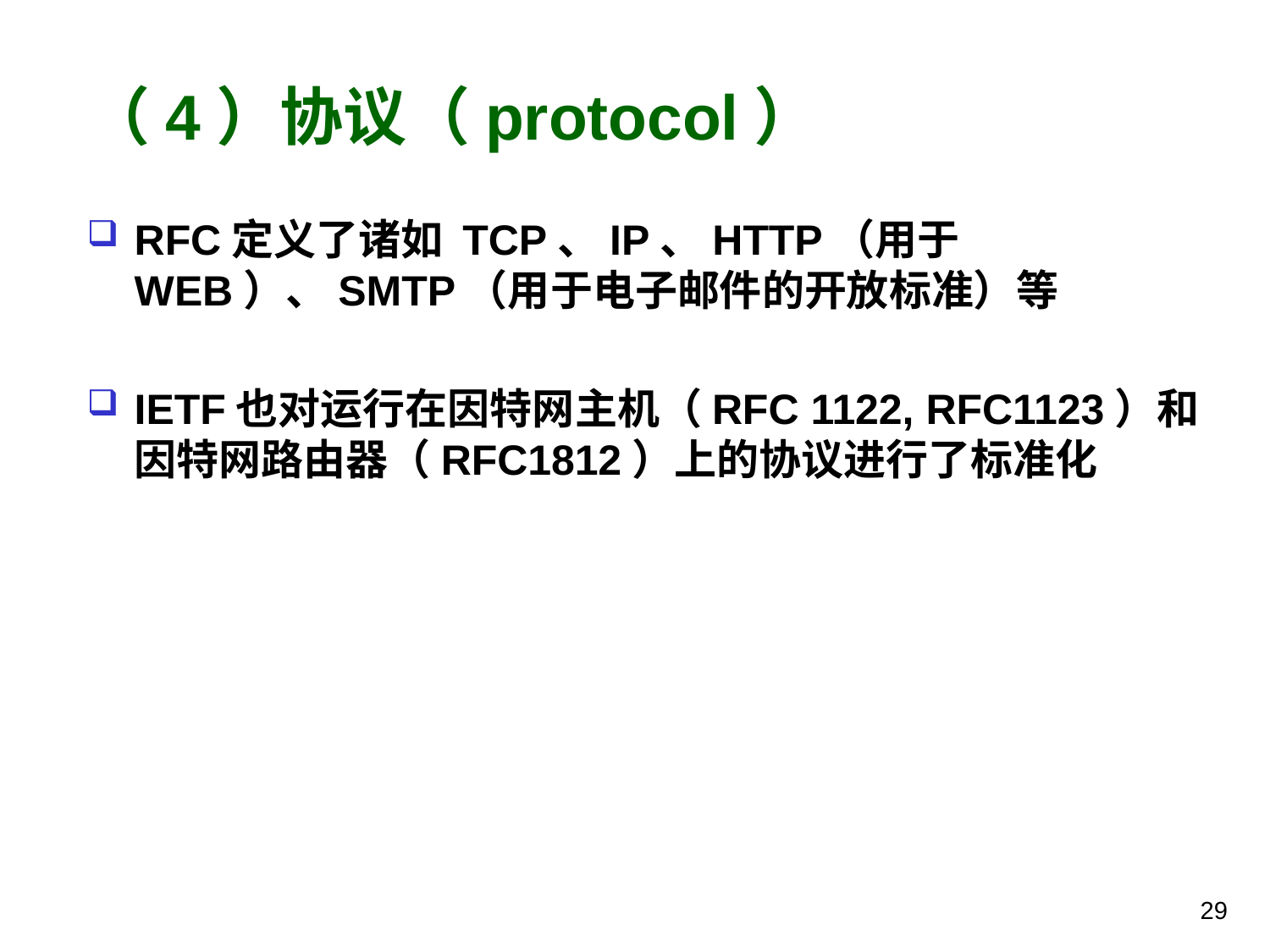

# （4）协议（protocol）
RFC定义了诸如 TCP、IP、HTTP（用于WEB）、SMTP（用于电子邮件的开放标准）等

IETF也对运行在因特网主机（RFC 1122, RFC1123）和因特网路由器（RFC1812）上的协议进行了标准化
29